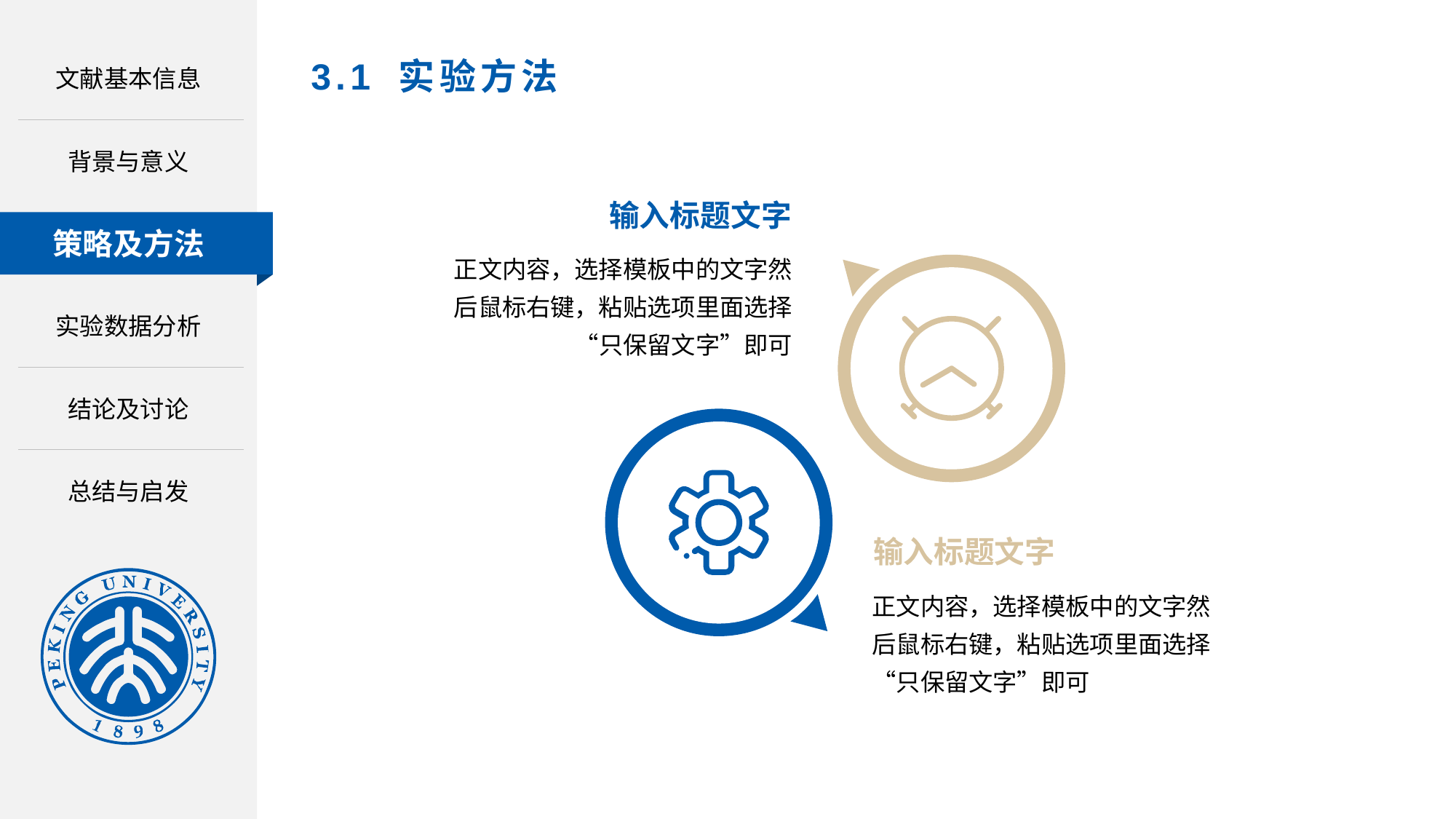

文献基本信息
# 3.1 实验方法
背景与意义
输入标题文字
正文内容，选择模板中的文字然后鼠标右键，粘贴选项里面选择“只保留文字”即可

策略及方法

实验数据分析
结论及讨论

总结与启发
输入标题文字
正文内容，选择模板中的文字然后鼠标右键，粘贴选项里面选择“只保留文字”即可